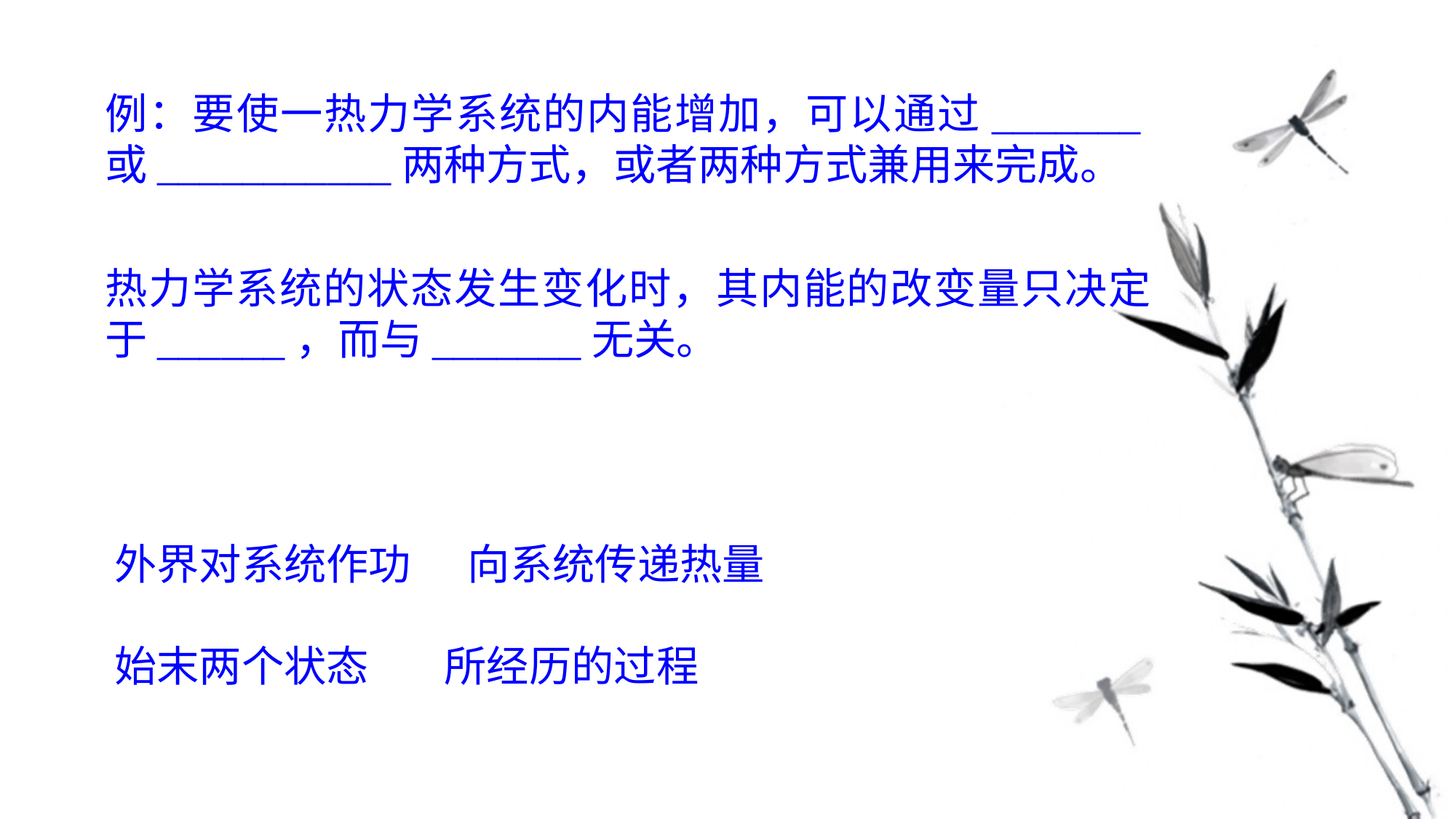

例：要使一热力学系统的内能增加，可以通过_______或___________两种方式，或者两种方式兼用来完成。
热力学系统的状态发生变化时，其内能的改变量只决定于______，而与_______无关。
外界对系统作功      向系统传递热量
始末两个状态        所经历的过程